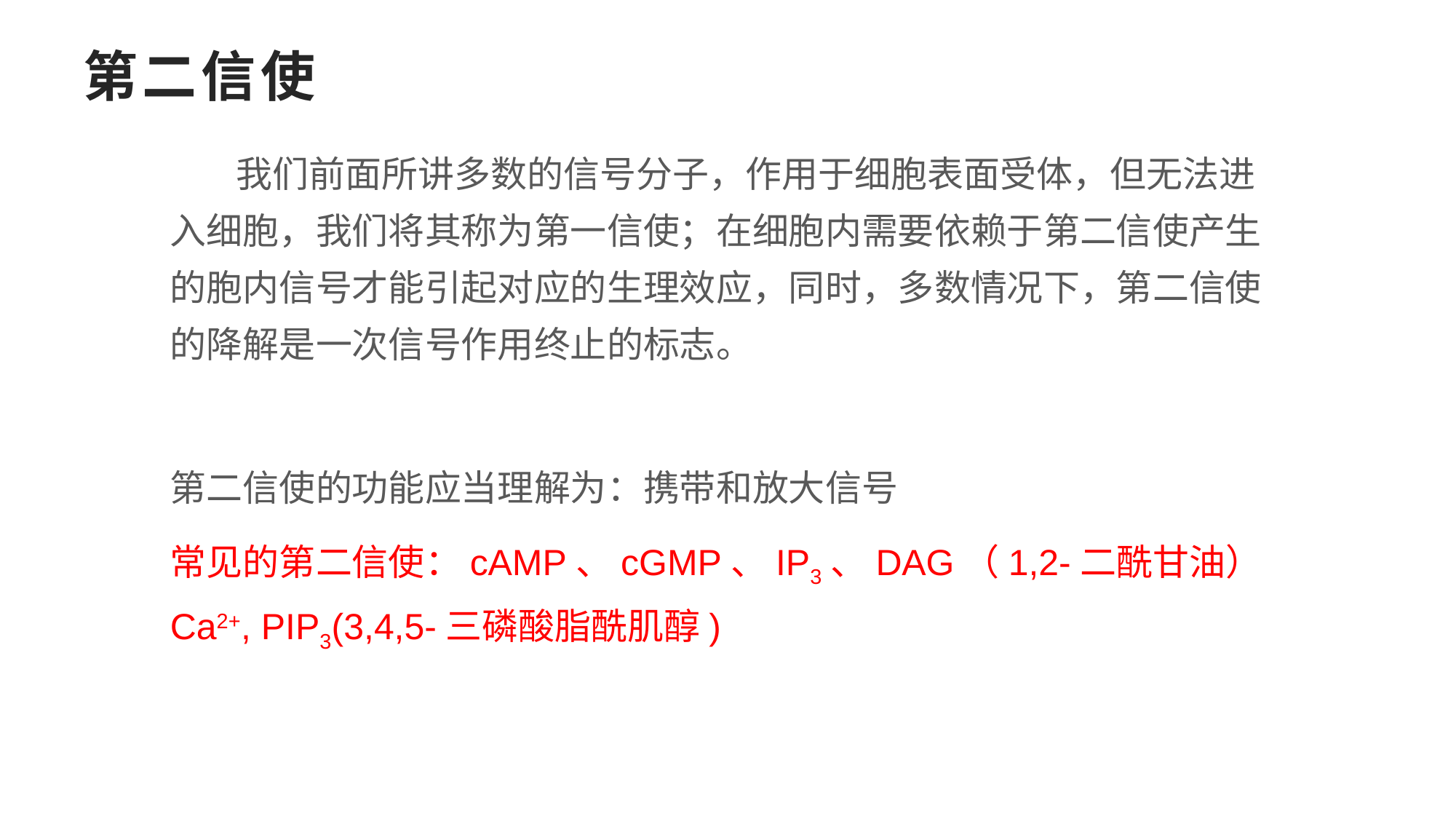

# 第二信使
       我们前面所讲多数的信号分子，作用于细胞表面受体，但无法进入细胞，我们将其称为第一信使；在细胞内需要依赖于第二信使产生的胞内信号才能引起对应的生理效应，同时，多数情况下，第二信使的降解是一次信号作用终止的标志。

第二信使的功能应当理解为：携带和放大信号
常见的第二信使：cAMP、cGMP、IP3、DAG（1,2-二酰甘油）Ca2+, PIP3(3,4,5-三磷酸脂酰肌醇)